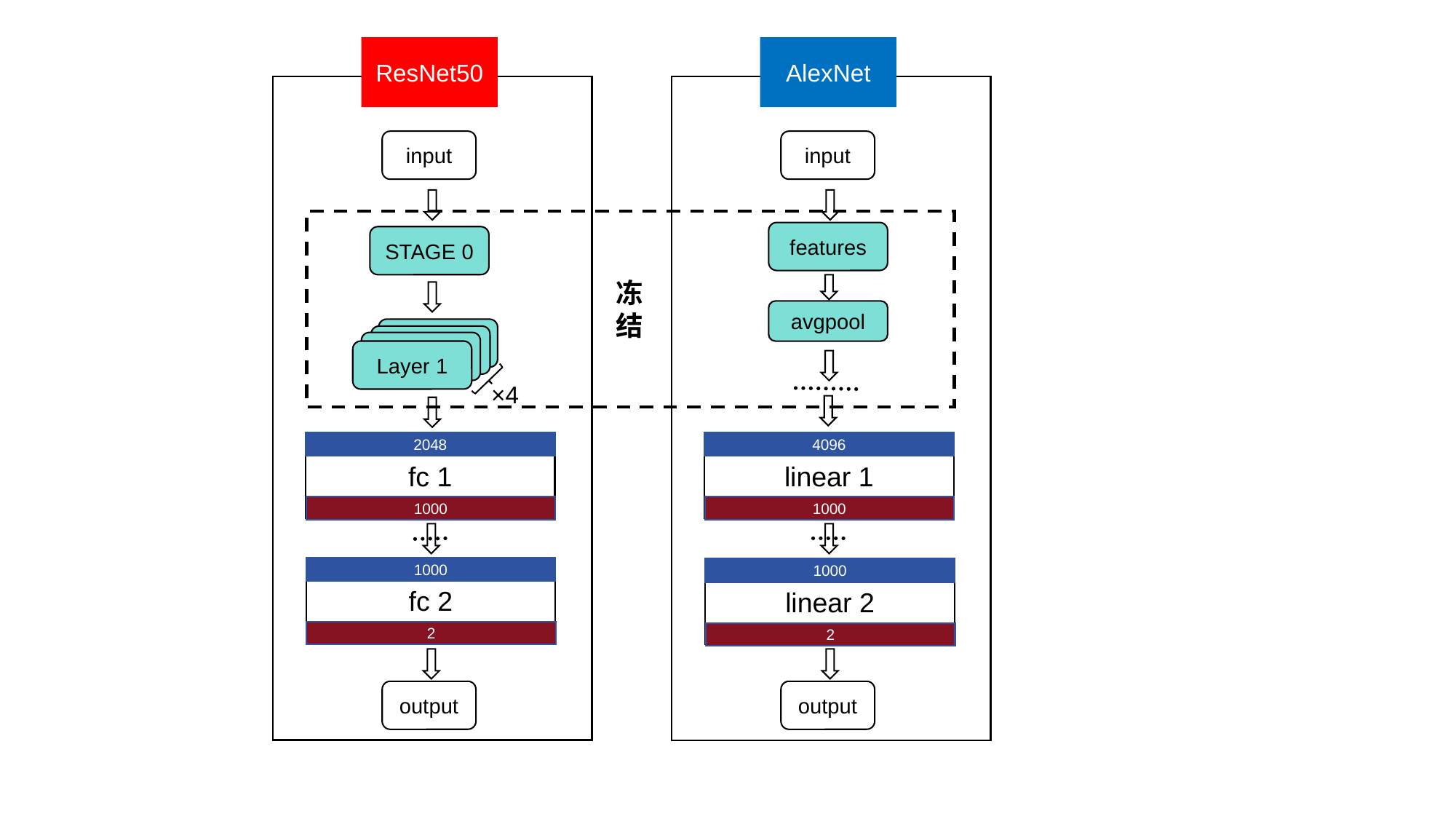

ResNet50
AlexNet

input
input

features
STAGE 0
冻
结

avgpool
Layer 4
Layer 3
Layer 2
Layer 1

×4

2048
4096
fc 1
linear 1
1000
1000

1000
fc 2
1000
linear 2
2
2

output
output